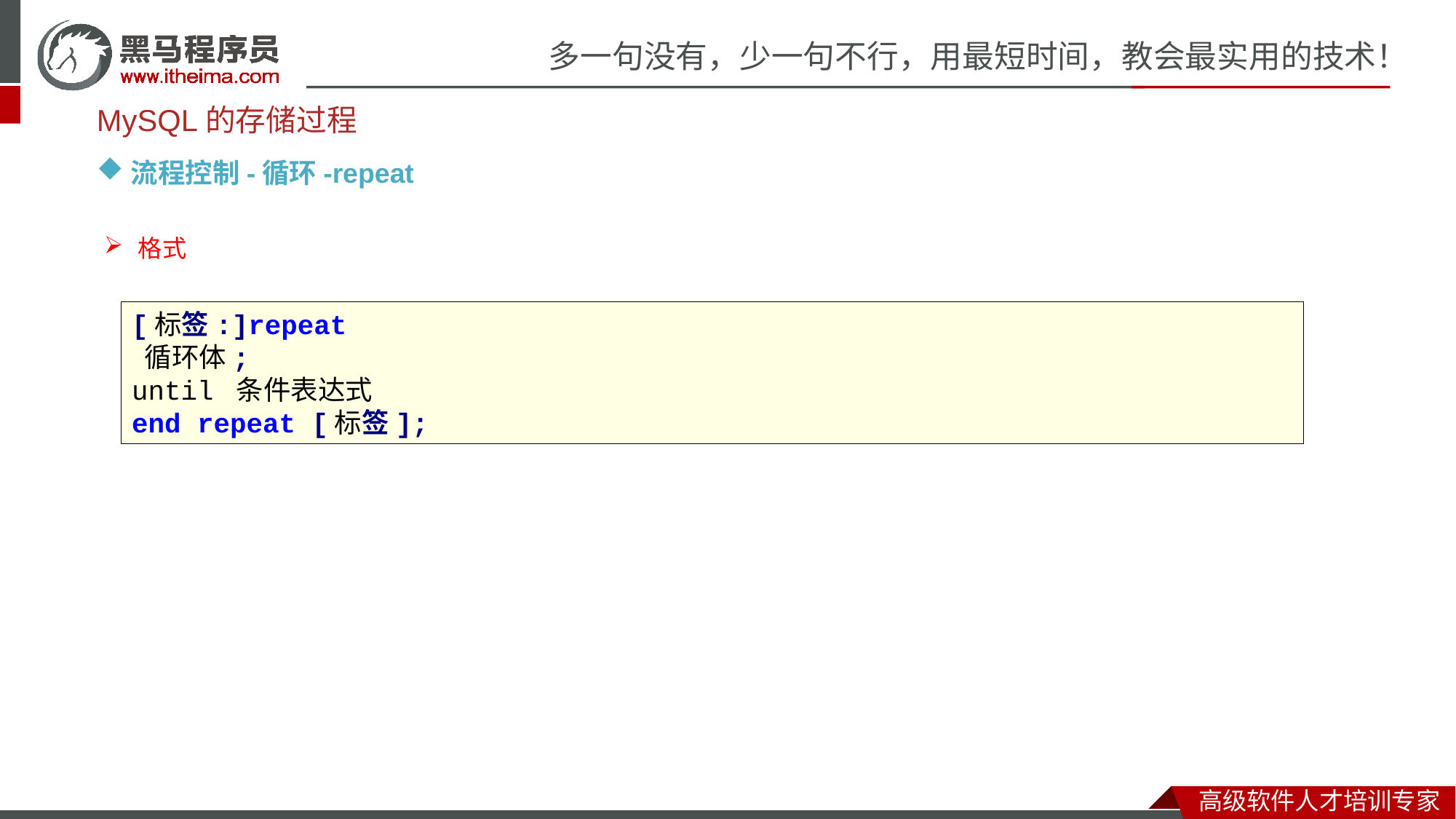

MySQL的存储过程
流程控制-循环-repeat
格式
[标签:]repeat
 循环体;
until 条件表达式
end repeat [标签];